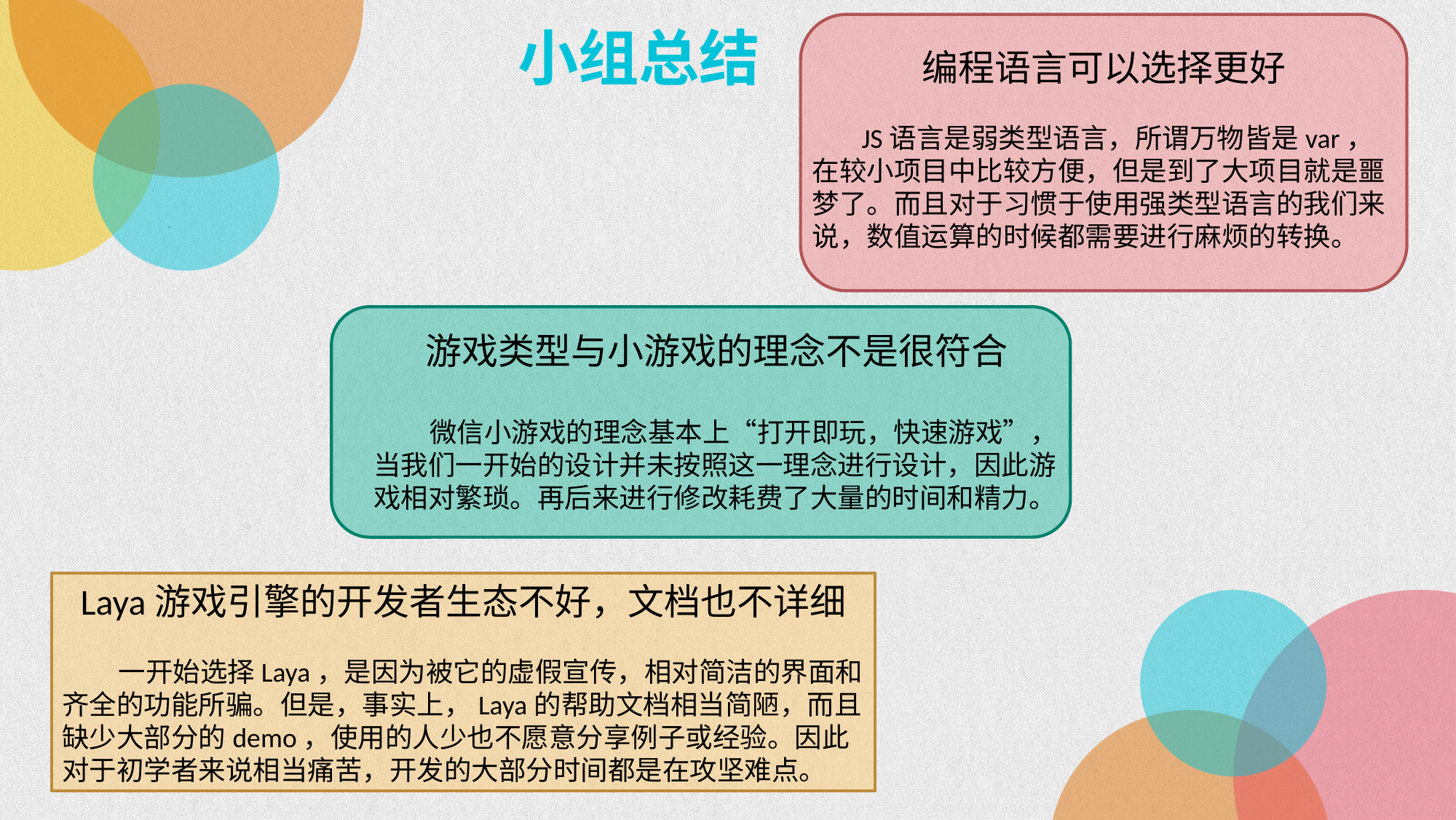

小组总结

编程语言可以选择更好

        JS语言是弱类型语言，所谓万物皆是var，在较小项目中比较方便，但是到了大项目就是噩梦了。而且对于习惯于使用强类型语言的我们来说，数值运算的时候都需要进行麻烦的转换。

游戏类型与小游戏的理念不是很符合

        微信小游戏的理念基本上“打开即玩，快速游戏”，当我们一开始的设计并未按照这一理念进行设计，因此游戏相对繁琐。再后来进行修改耗费了大量的时间和精力。
Laya游戏引擎的开发者生态不好，文档也不详细

        一开始选择Laya，是因为被它的虚假宣传，相对简洁的界面和齐全的功能所骗。但是，事实上，Laya的帮助文档相当简陋，而且缺少大部分的demo，使用的人少也不愿意分享例子或经验。因此对于初学者来说相当痛苦，开发的大部分时间都是在攻坚难点。